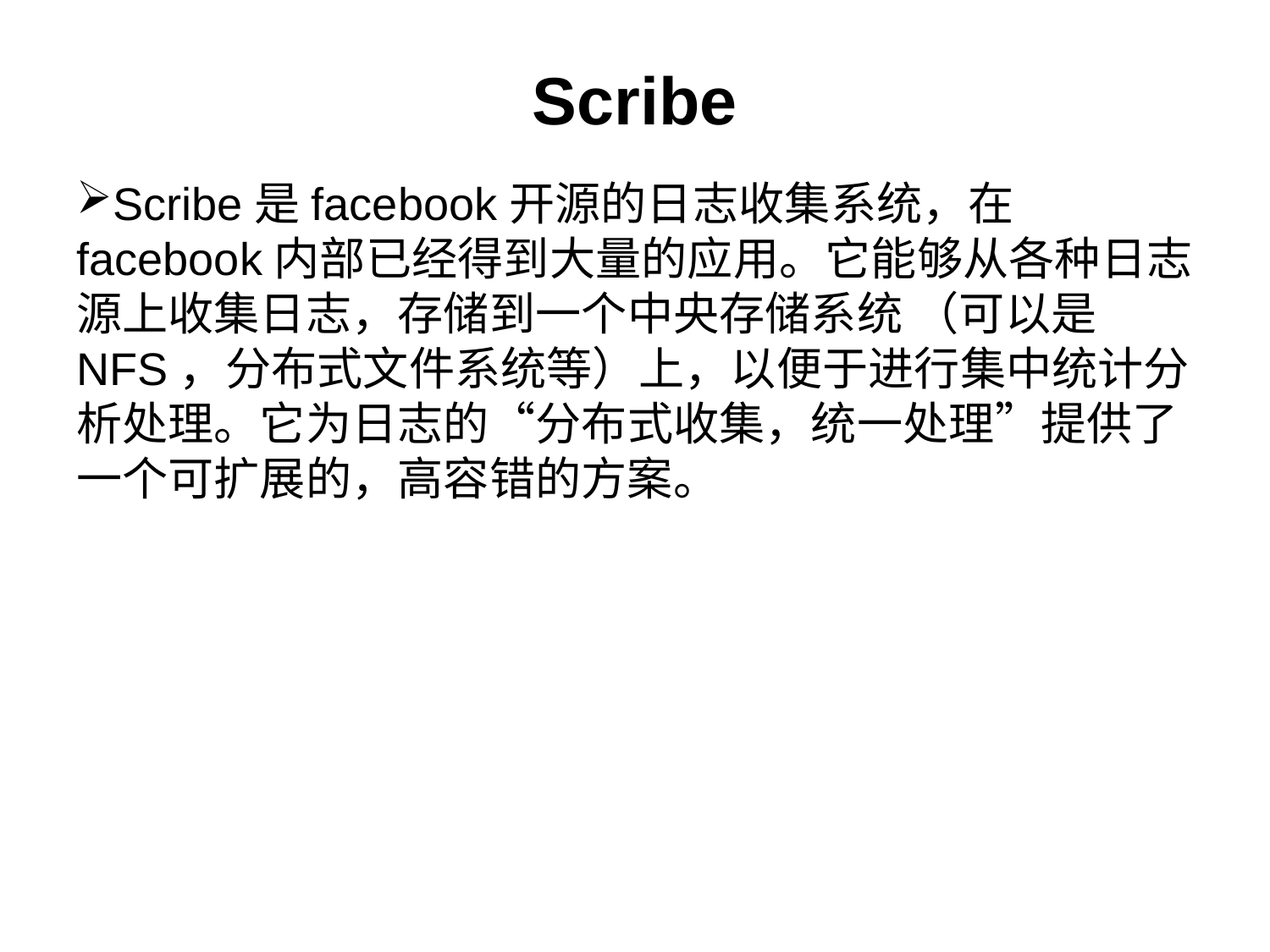

Scribe
Scribe是facebook开源的日志收集系统，在facebook内部已经得到大量的应用。它能够从各种日志源上收集日志，存储到一个中央存储系统 （可以是NFS，分布式文件系统等）上，以便于进行集中统计分析处理。它为日志的“分布式收集，统一处理”提供了一个可扩展的，高容错的方案。